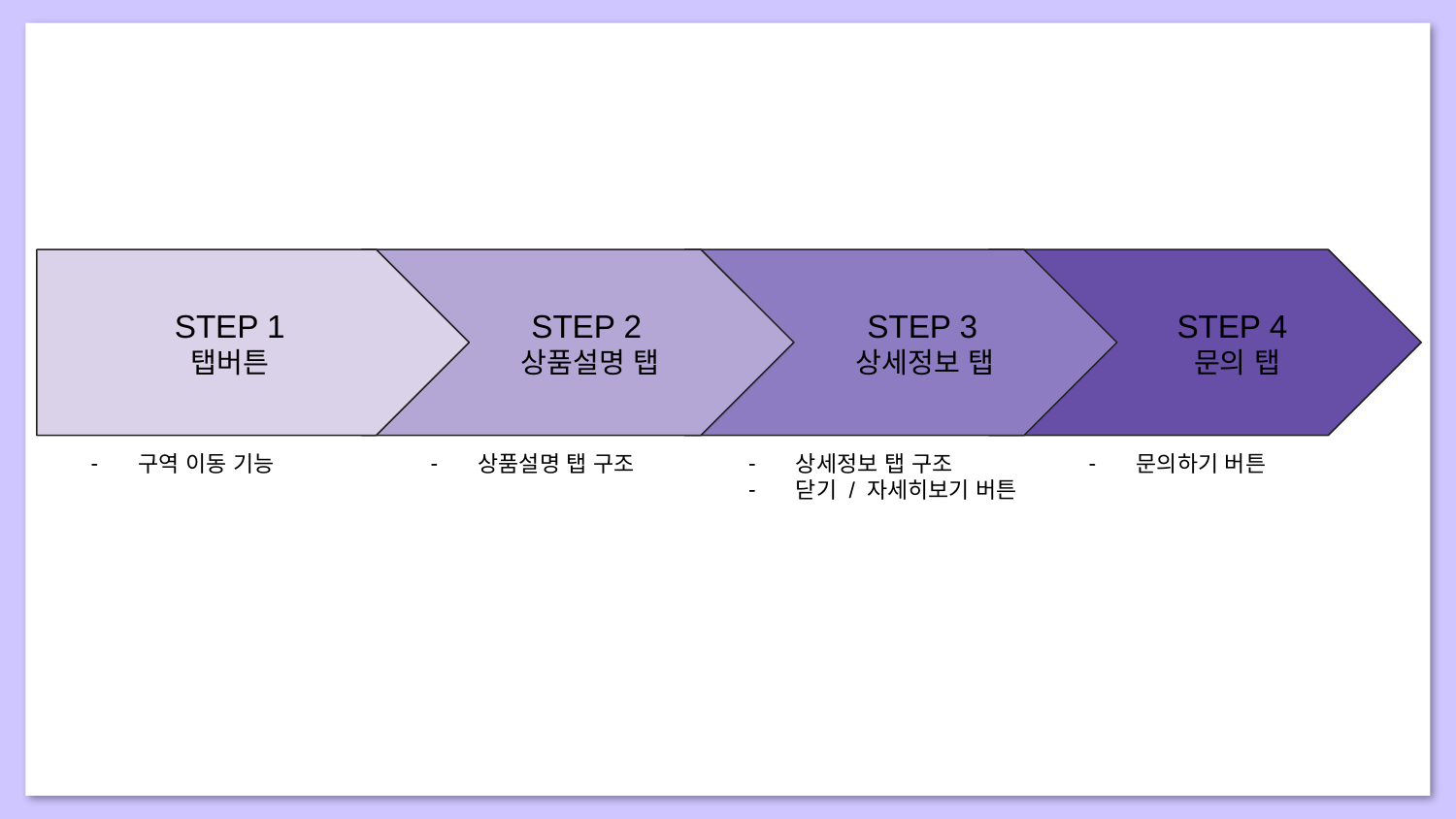

STEP 3
           상세정보 탭
            STEP 4
             문의 탭
STEP 1
탭버튼
        STEP 2
        상품설명 탭
상세정보 탭 구조
닫기 / 자세히보기 버튼
구역 이동 기능
상품설명 탭 구조
문의하기 버튼